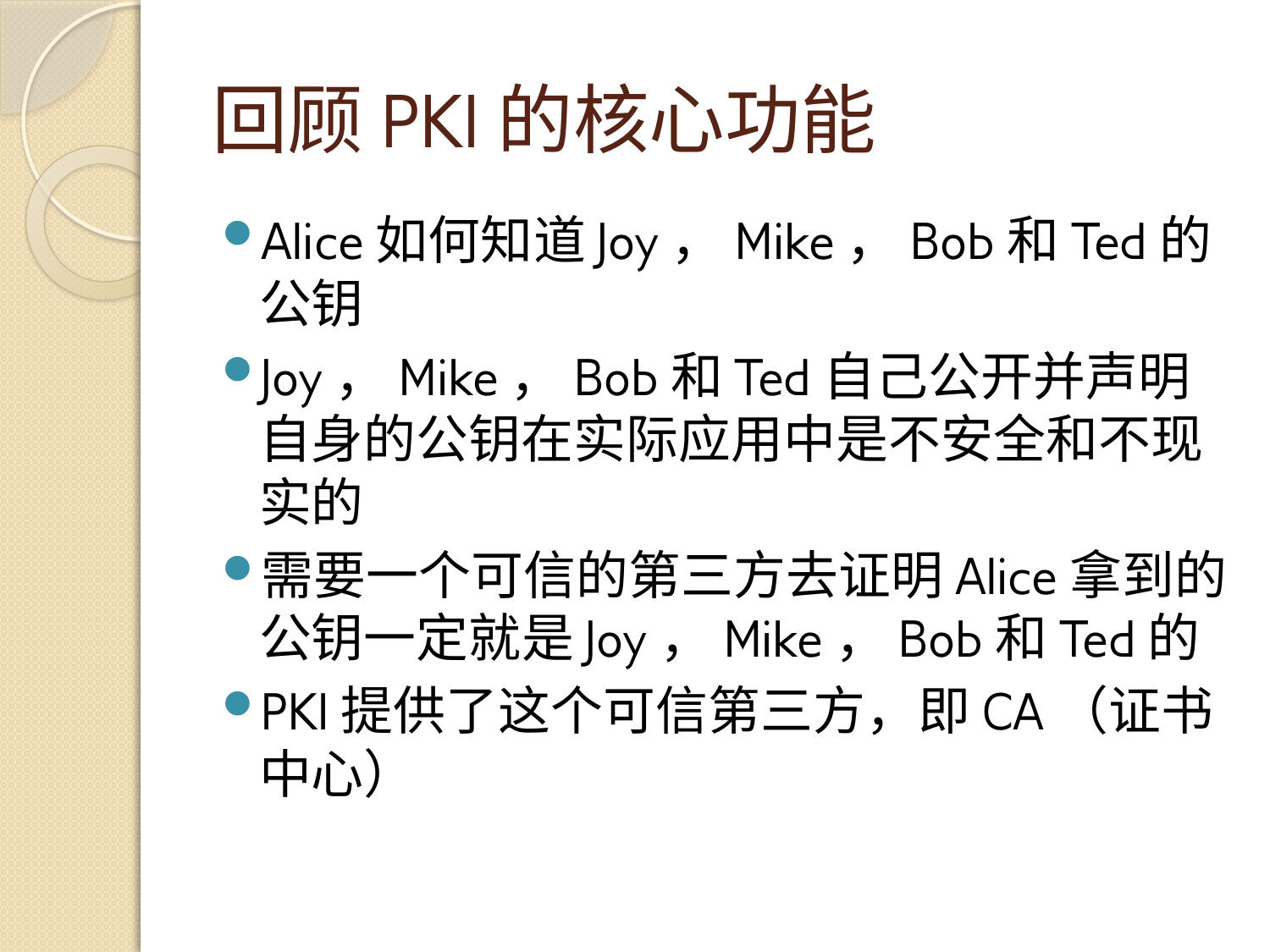

# 回顾PKI的核心功能
Alice如何知道Joy，Mike，Bob和Ted的公钥
Joy，Mike，Bob和Ted自己公开并声明自身的公钥在实际应用中是不安全和不现实的
需要一个可信的第三方去证明Alice拿到的公钥一定就是Joy，Mike，Bob和Ted的
PKI提供了这个可信第三方，即CA（证书中心）